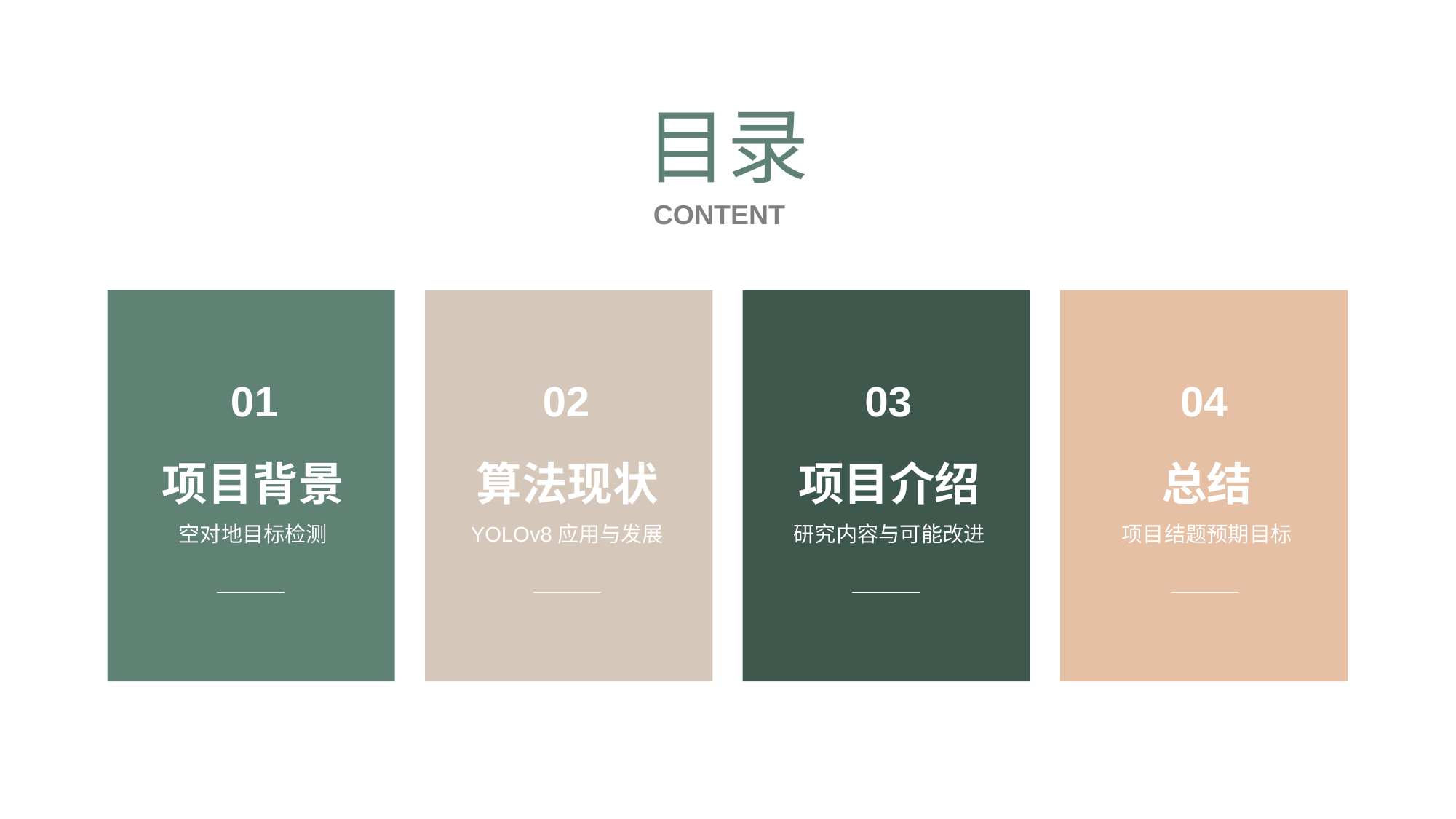

行业PPT模板http://www.1ppt.com/hangye/
目录
CONTENT

01
02
03
04
项目背景
算法现状
项目介绍
总结
空对地目标检测
YOLOv8应用与发展
研究内容与可能改进
项目结题预期目标